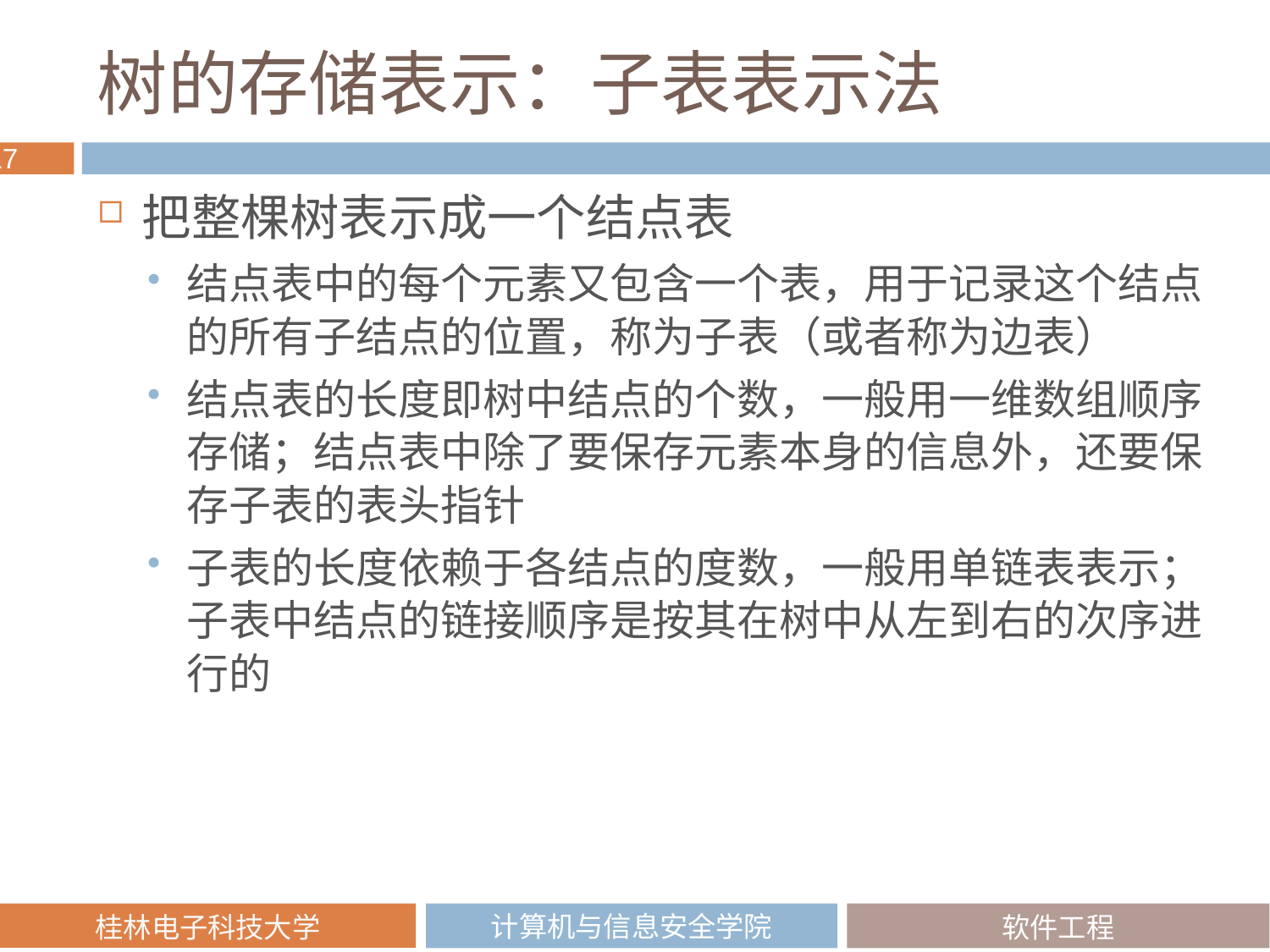

# 树的存储表示：子表表示法
把整棵树表示成一个结点表
结点表中的每个元素又包含一个表，用于记录这个结点的所有子结点的位置，称为子表（或者称为边表）
结点表的长度即树中结点的个数，一般用一维数组顺序存储；结点表中除了要保存元素本身的信息外，还要保存子表的表头指针
子表的长度依赖于各结点的度数，一般用单链表表示；子表中结点的链接顺序是按其在树中从左到右的次序进行的